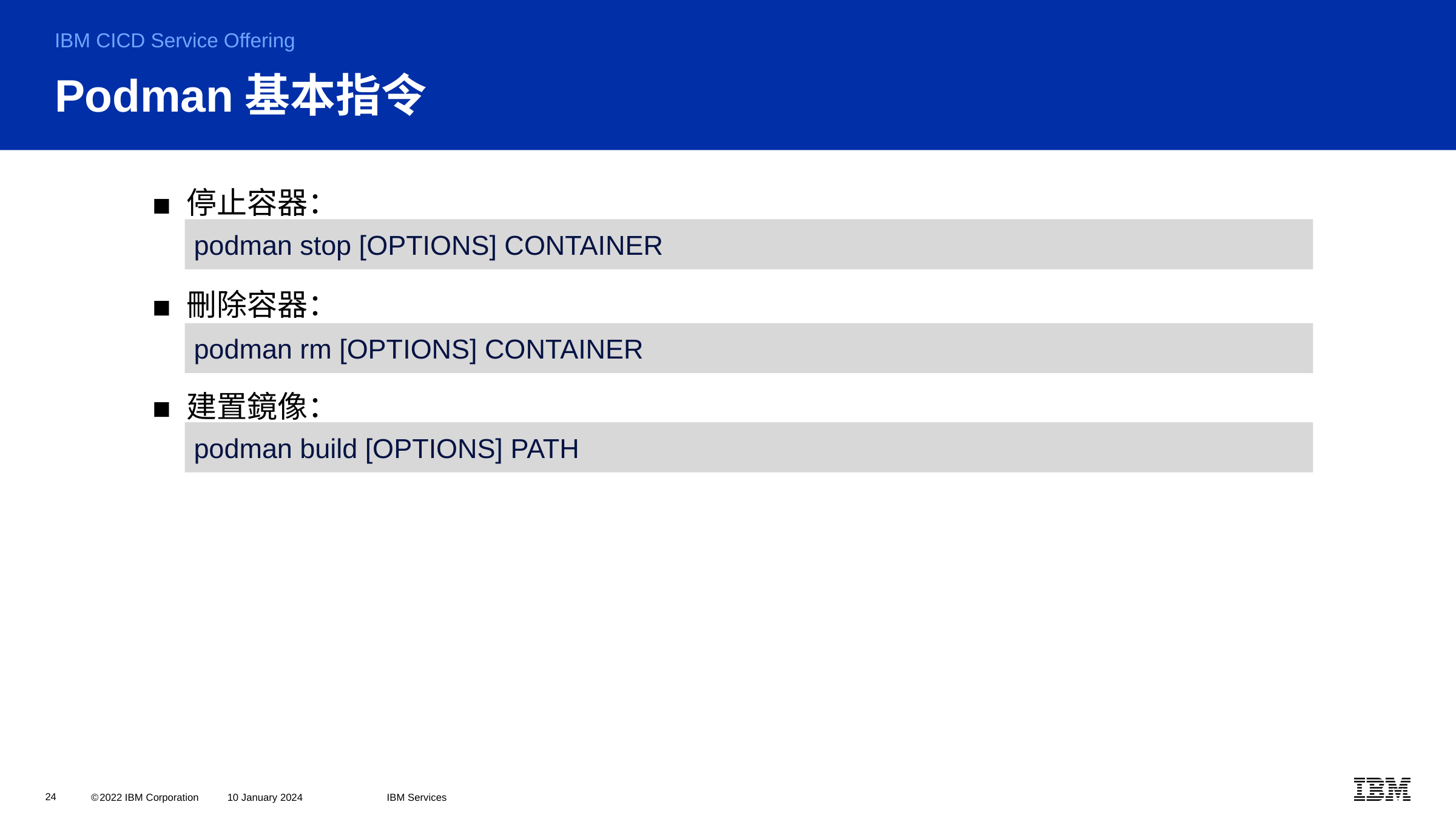

IBM CICD Service Offering
# Podman基本指令
停止容器：

刪除容器：

建置鏡像：

podman stop [OPTIONS] CONTAINER
podman rm [OPTIONS] CONTAINER
podman build [OPTIONS] PATH